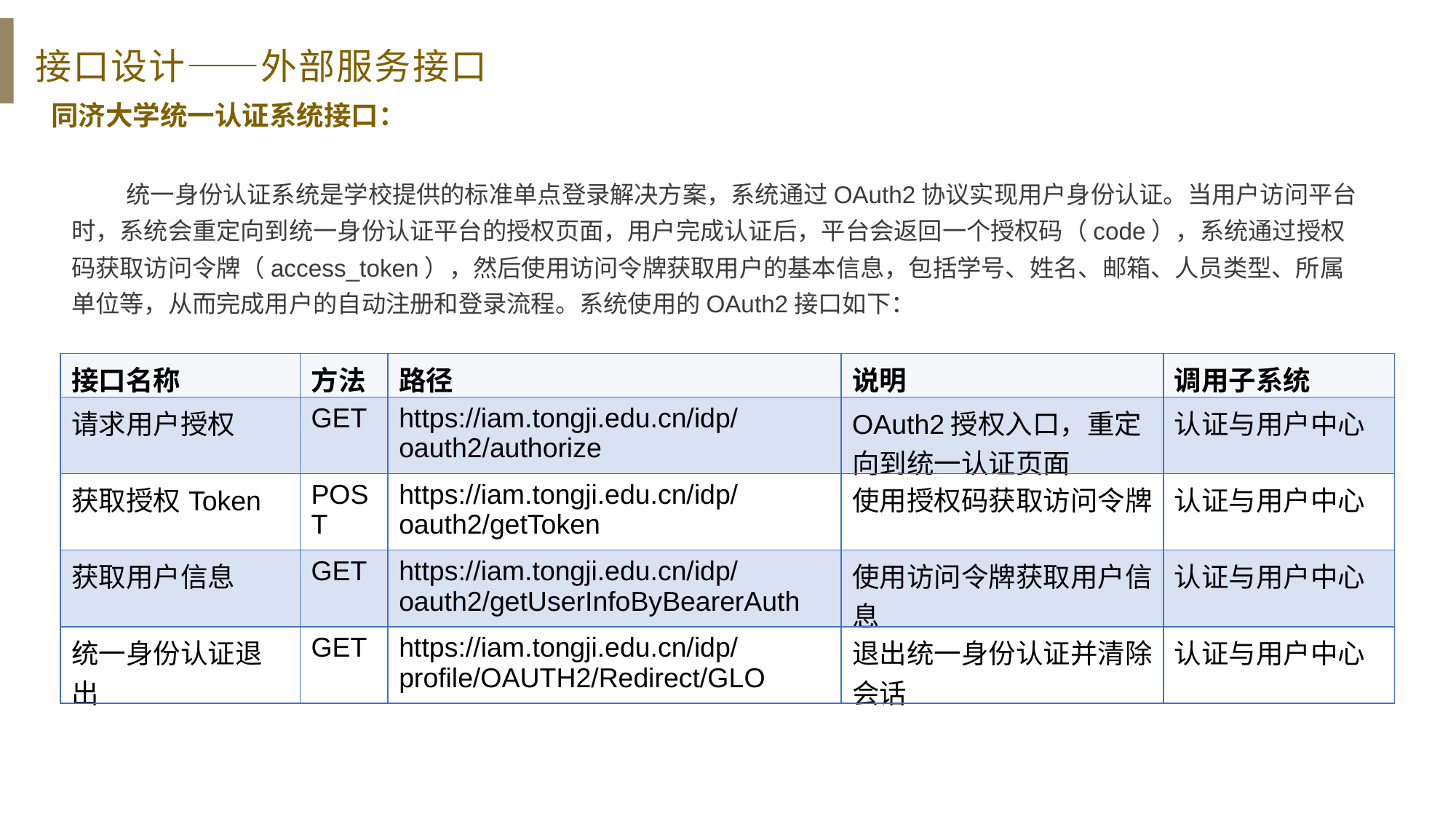

接口设计——外部服务接口
同济大学统一认证系统接口：
         统一身份认证系统是学校提供的标准单点登录解决方案，系统通过OAuth2协议实现用户身份认证。当用户访问平台时，系统会重定向到统一身份认证平台的授权页面，用户完成认证后，平台会返回一个授权码（code），系统通过授权码获取访问令牌（access_token），然后使用访问令牌获取用户的基本信息，包括学号、姓名、邮箱、人员类型、所属单位等，从而完成用户的自动注册和登录流程。系统使用的OAuth2接口如下：
| 接口名称 | 方法 | 路径 | 说明 | 调用子系统 |
| --- | --- | --- | --- | --- |
| 请求用户授权 | GET | https://iam.tongji.edu.cn/idp/oauth2/authorize | OAuth2授权入口，重定向到统一认证页面 | 认证与用户中心 |
| 获取授权Token | POST | https://iam.tongji.edu.cn/idp/oauth2/getToken | 使用授权码获取访问令牌 | 认证与用户中心 |
| 获取用户信息 | GET | https://iam.tongji.edu.cn/idp/oauth2/getUserInfoByBearerAuth | 使用访问令牌获取用户信息 | 认证与用户中心 |
| 统一身份认证退出 | GET | https://iam.tongji.edu.cn/idp/profile/OAUTH2/Redirect/GLO | 退出统一身份认证并清除会话 | 认证与用户中心 |